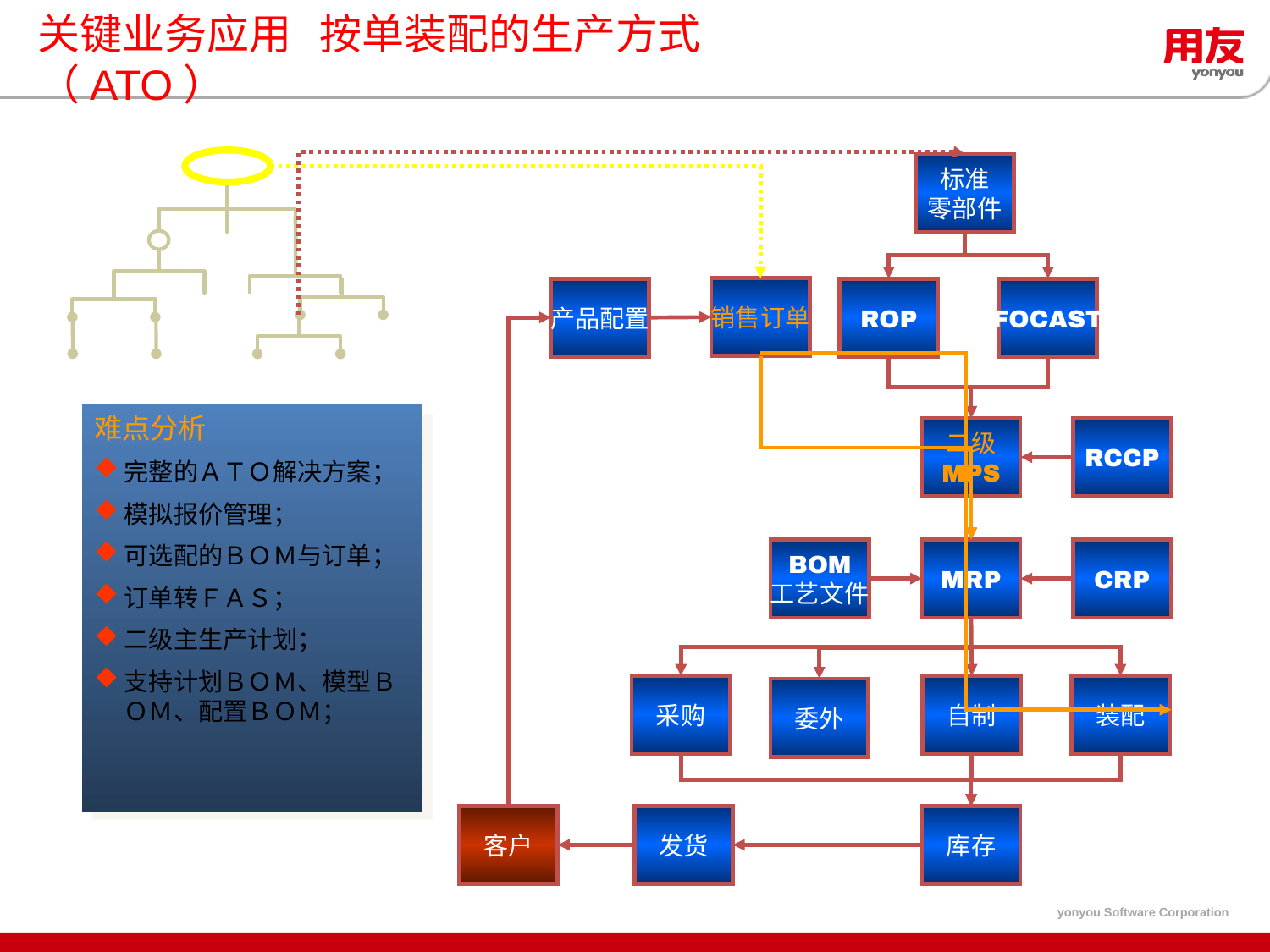

关键业务应用   按单装配的生产方式（ATO）

标准
零部件
销售订单
产品配置
ROP
FOCAST
难点分析
完整的ＡＴＯ解决方案；
模拟报价管理；
可选配的ＢＯＭ与订单；
订单转ＦＡＳ；
二级主生产计划；
支持计划ＢＯＭ、模型ＢＯＭ、配置ＢＯＭ；
二级
MPS
RCCP
BOM
工艺文件
MRP
CRP
采购
自制
装配
委外
客户
发货
库存